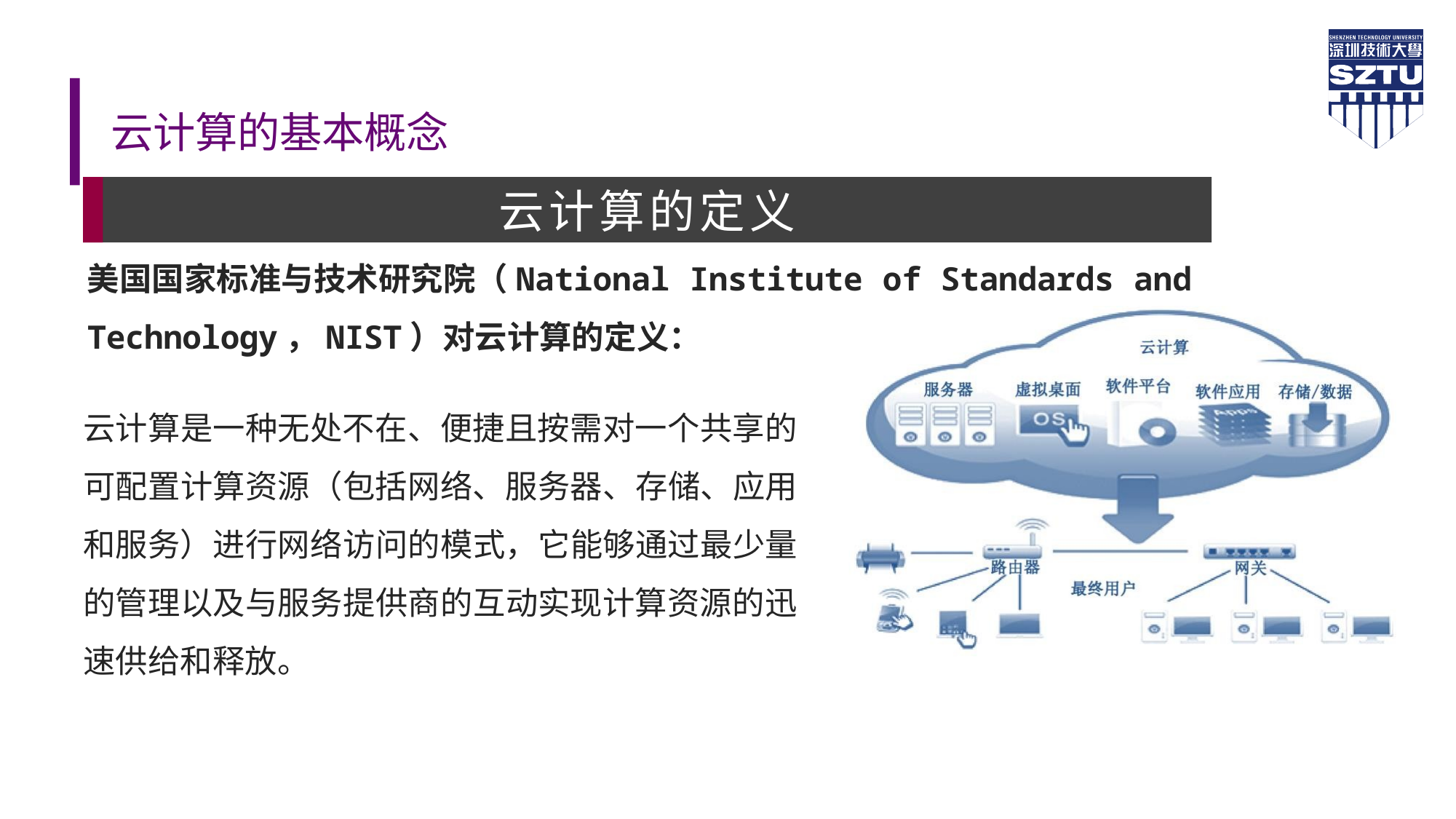

# 云计算的基本概念

云计算的定义
美国国家标准与技术研究院（National Institute of Standards and
Technology，NIST）对云计算的定义：

云计算是一种无处不在、便捷且按需对一个共享的可配置计算资源（包括网络、服务器、存储、应用和服务）进行网络访问的模式，它能够通过最少量的管理以及与服务提供商的互动实现计算资源的迅速供给和释放。